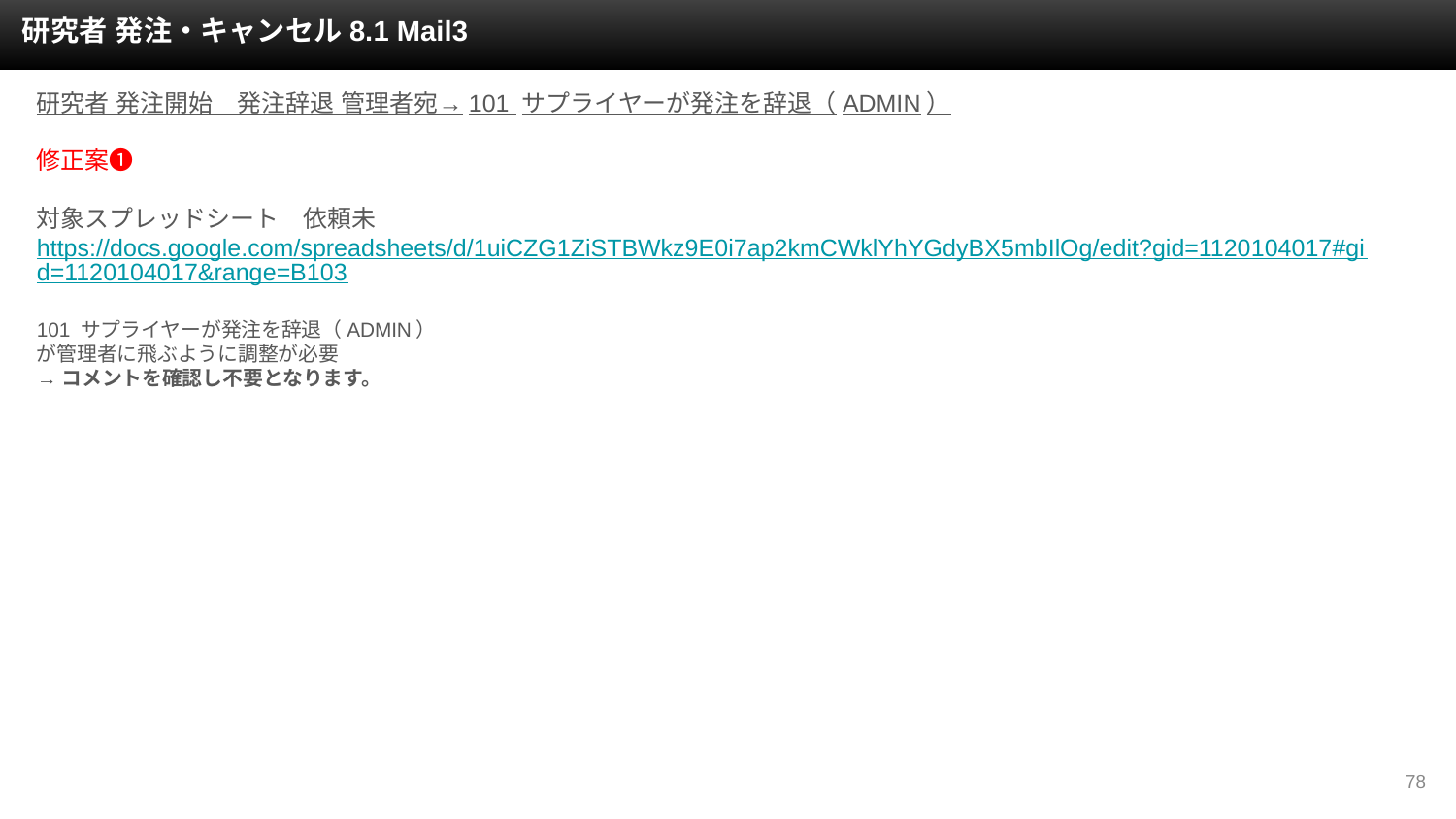

研究者 発注・キャンセル8.1 Mail3

研究者 発注開始　発注辞退 管理者宛→101 サプライヤーが発注を辞退（ADMIN）

修正案❶

対象スプレッドシート　依頼未
https://docs.google.com/spreadsheets/d/1uiCZG1ZiSTBWkz9E0i7ap2kmCWklYhYGdyBX5mbIlOg/edit?gid=1120104017#gid=1120104017&range=B103

101 サプライヤーが発注を辞退（ADMIN）
が管理者に飛ぶように調整が必要
→コメントを確認し不要となります。
78